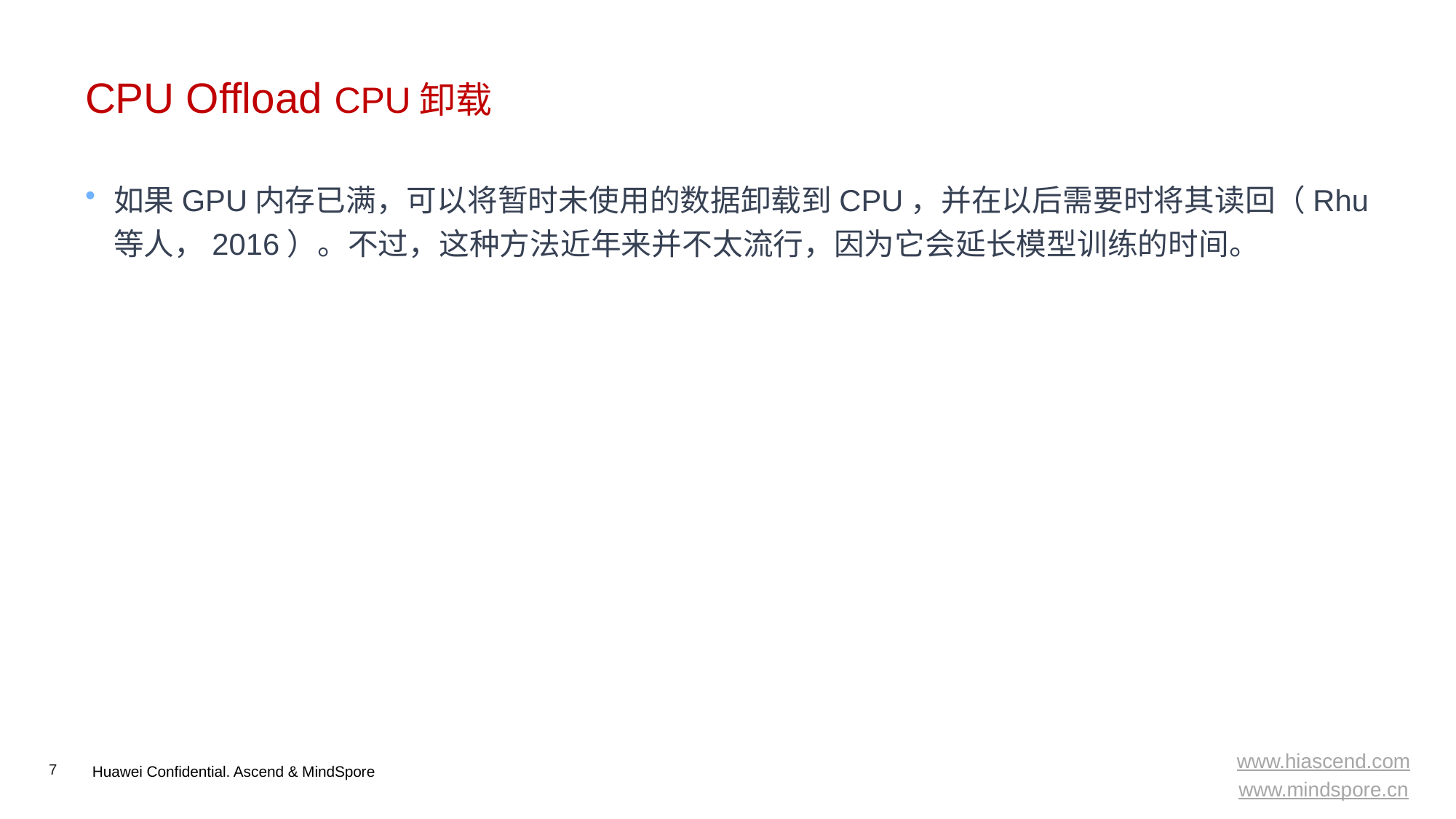

# CPU Offload CPU卸载
如果GPU内存已满，可以将暂时未使用的数据卸载到CPU，并在以后需要时将其读回（Rhu等人，2016）。不过，这种方法近年来并不太流行，因为它会延长模型训练的时间。